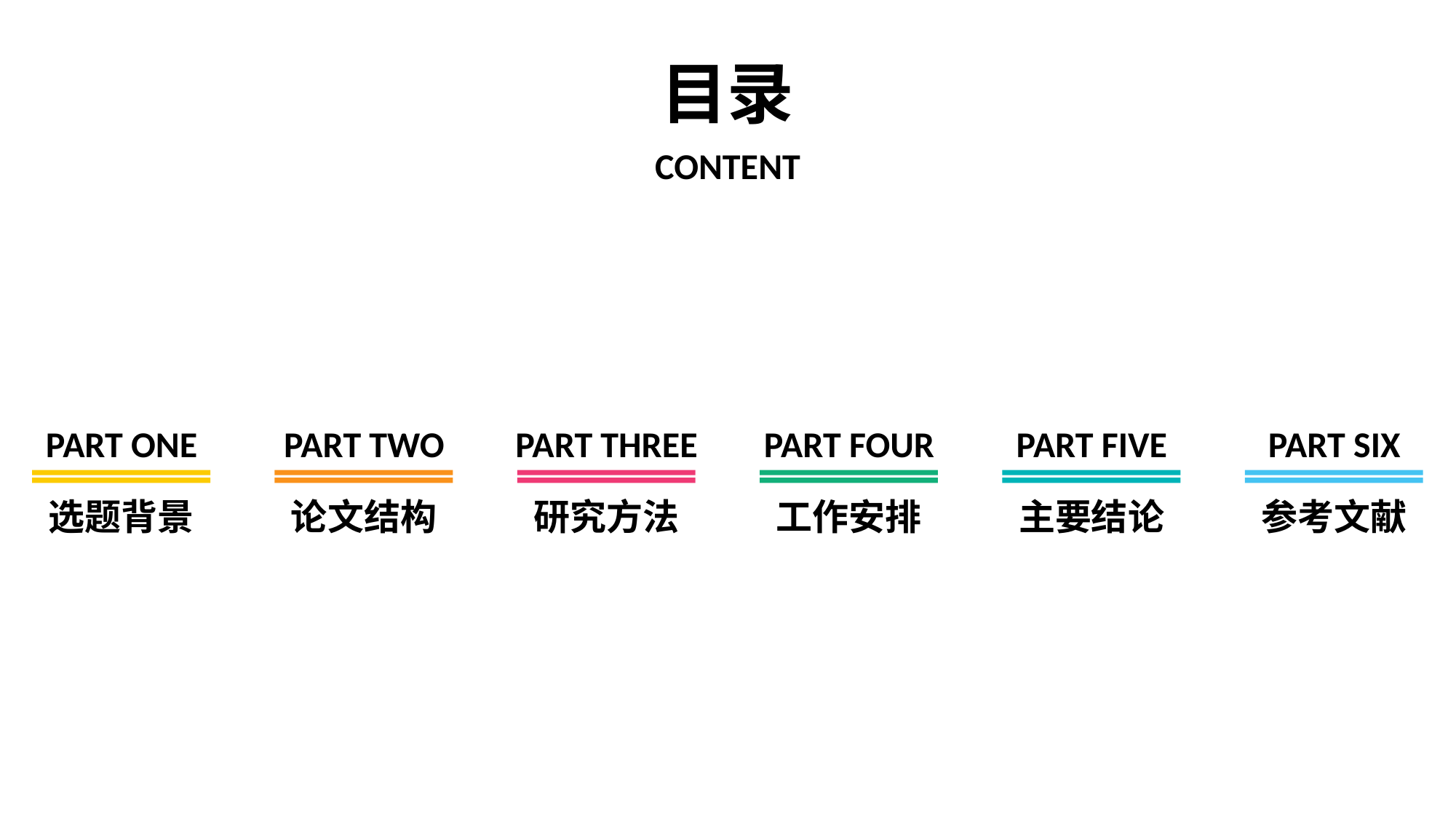

目录
CONTENT
PART ONE
PART TWO
PART THREE
PART FOUR
PART FIVE
PART SIX
选题背景
论文结构
研究方法
工作安排
主要结论
参考文献